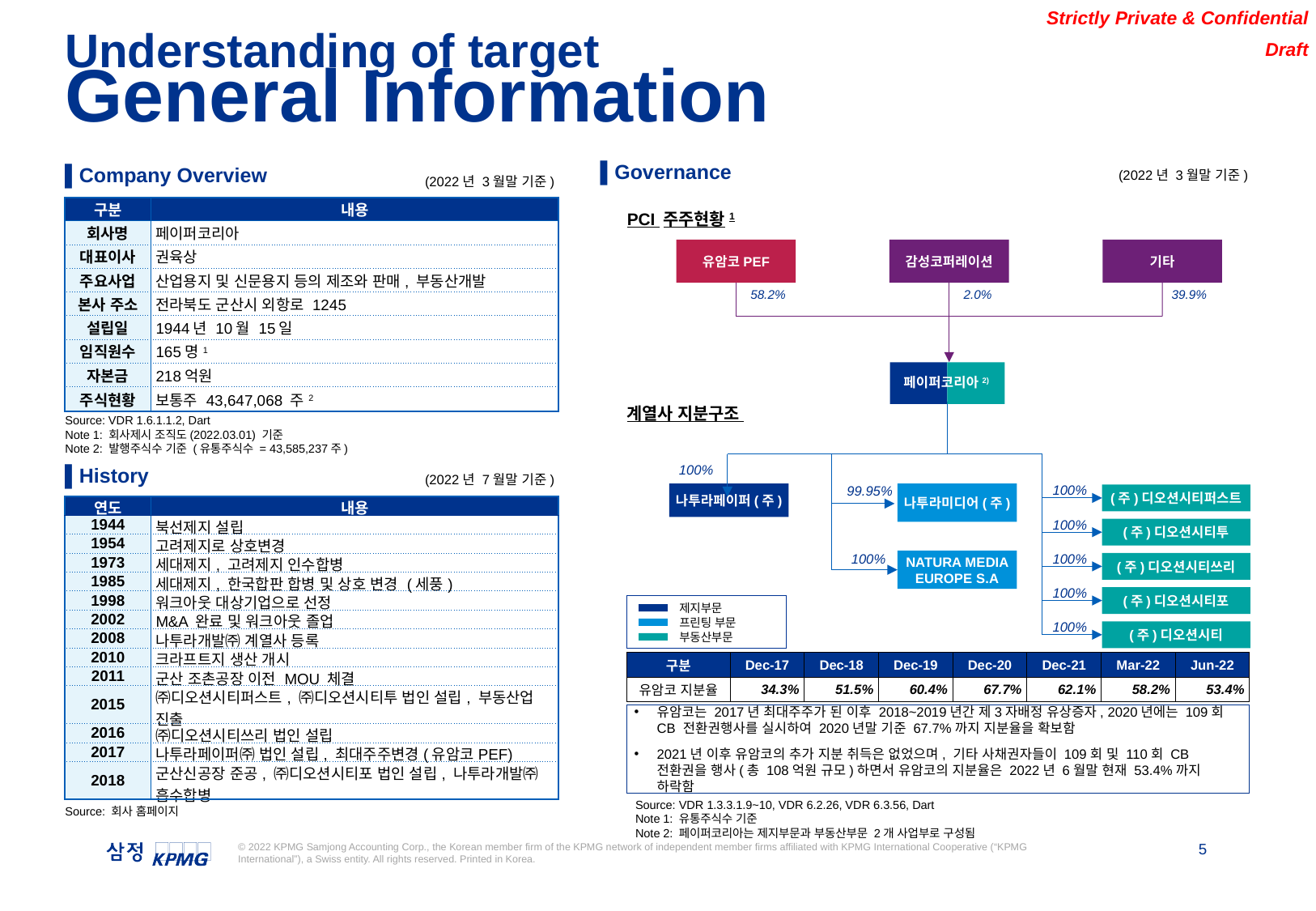

Understanding of target
General Information
▌Company Overview
▌Governance
(2022년 3월말 기준)
(2022년 3월말 기준)
| 구분 | 내용 |
| --- | --- |
| 회사명 | 페이퍼코리아 |
| 대표이사 | 권육상 |
| 주요사업 | 산업용지 및 신문용지 등의 제조와 판매, 부동산개발 |
| 본사 주소 | 전라북도 군산시 외항로 1245 |
| 설립일 | 1944년 10월 15일 |
| 임직원수 | 165명1 |
| 자본금 | 218억원 |
| 주식현황 | 보통주 43,647,068 주2 |
PCI 주주현황1
유암코PEF
감성코퍼레이션
기타
58.2%
2.0%
39.9%

페이퍼코리아2)
계열사 지분구조
Source: VDR 1.6.1.1.2, Dart
Note 1: 회사제시 조직도(2022.03.01) 기준
Note 2: 발행주식수 기준 (유통주식수 = 43,585,237주)
▌History
100%
(2022년 7월말 기준)
나투라페이퍼(주)
나투라미디어(주)
100%
99.95%
(주)디오션시티퍼스트
| 연도 | 내용 |
| --- | --- |
| 1944 | 북선제지 설립 |
| 1954 | 고려제지로 상호변경 |
| 1973 | 세대제지, 고려제지 인수합병 |
| 1985 | 세대제지, 한국합판 합병 및 상호 변경 (세풍) |
| 1998 | 워크아웃 대상기업으로 선정 |
| 2002 | M&A 완료 및 워크아웃 졸업 |
| 2008 | 나투라개발㈜ 계열사 등록 |
| 2010 | 크라프트지 생산 개시 |
| 2011 | 군산 조촌공장 이전 MOU 체결 |
| 2015 | ㈜디오션시티퍼스트, ㈜디오션시티투 법인 설립, 부동산업 진출 |
| 2016 | ㈜디오션시티쓰리 법인 설립 |
| 2017 | 나투라페이퍼㈜ 법인 설립, 최대주주변경(유암코PEF) |
| 2018 | 군산신공장 준공, ㈜디오션시티포 법인 설립, 나투라개발㈜흡수합병 |
100%
(주)디오션시티투
NATURA MEDIA EUROPE S.A
100%
100%
(주)디오션시티쓰리
100%
(주)디오션시티포

제지부문

프린팅 부문

부동산부문

100%
(주)디오션시티
| 구분 | Dec-17 | Dec-18 | Dec-19 | Dec-20 | Dec-21 | Mar-22 | Jun-22 |
| --- | --- | --- | --- | --- | --- | --- | --- |
| 유암코 지분율 | 34.3% | 51.5% | 60.4% | 67.7% | 62.1% | 58.2% | 53.4% |
유암코는 2017년 최대주주가 된 이후 2018~2019년간 제3자배정 유상증자, 2020년에는 109회 CB 전환권행사를 실시하여 2020년말 기준 67.7%까지 지분율을 확보함
2021년 이후 유암코의 추가 지분 취득은 없었으며, 기타 사채권자들이 109회 및 110회 CB 전환권을 행사(총 108억원 규모)하면서 유암코의 지분율은 2022년 6월말 현재 53.4%까지 하락함
Source: VDR 1.3.3.1.9~10, VDR 6.2.26, VDR 6.3.56, Dart
Note 1: 유통주식수 기준
Note 2: 페이퍼코리아는 제지부문과 부동산부문 2개 사업부로 구성됨
Source: 회사 홈페이지